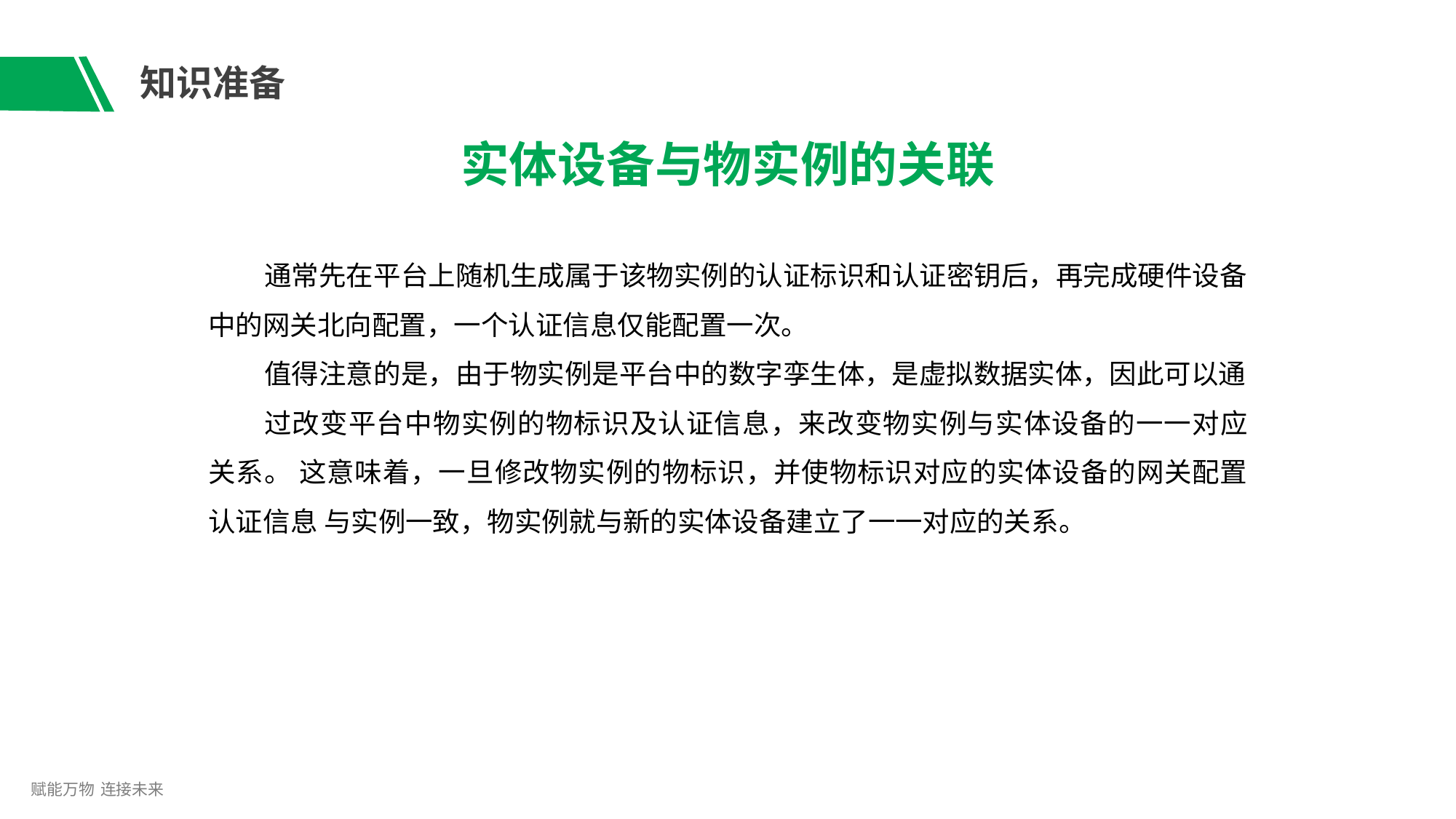

# 知识准备
实体设备与物实例的关联
通常先在平台上随机生成属于该物实例的认证标识和认证密钥后，再完成硬件设备 中的网关北向配置，一个认证信息仅能配置一次。
值得注意的是，由于物实例是平台中的数字孪生体，是虚拟数据实体，因此可以通
过改变平台中物实例的物标识及认证信息，来改变物实例与实体设备的一一对应关系。 这意味着，一旦修改物实例的物标识，并使物标识对应的实体设备的网关配置认证信息 与实例一致，物实例就与新的实体设备建立了一一对应的关系。
赋能万物 连接未来